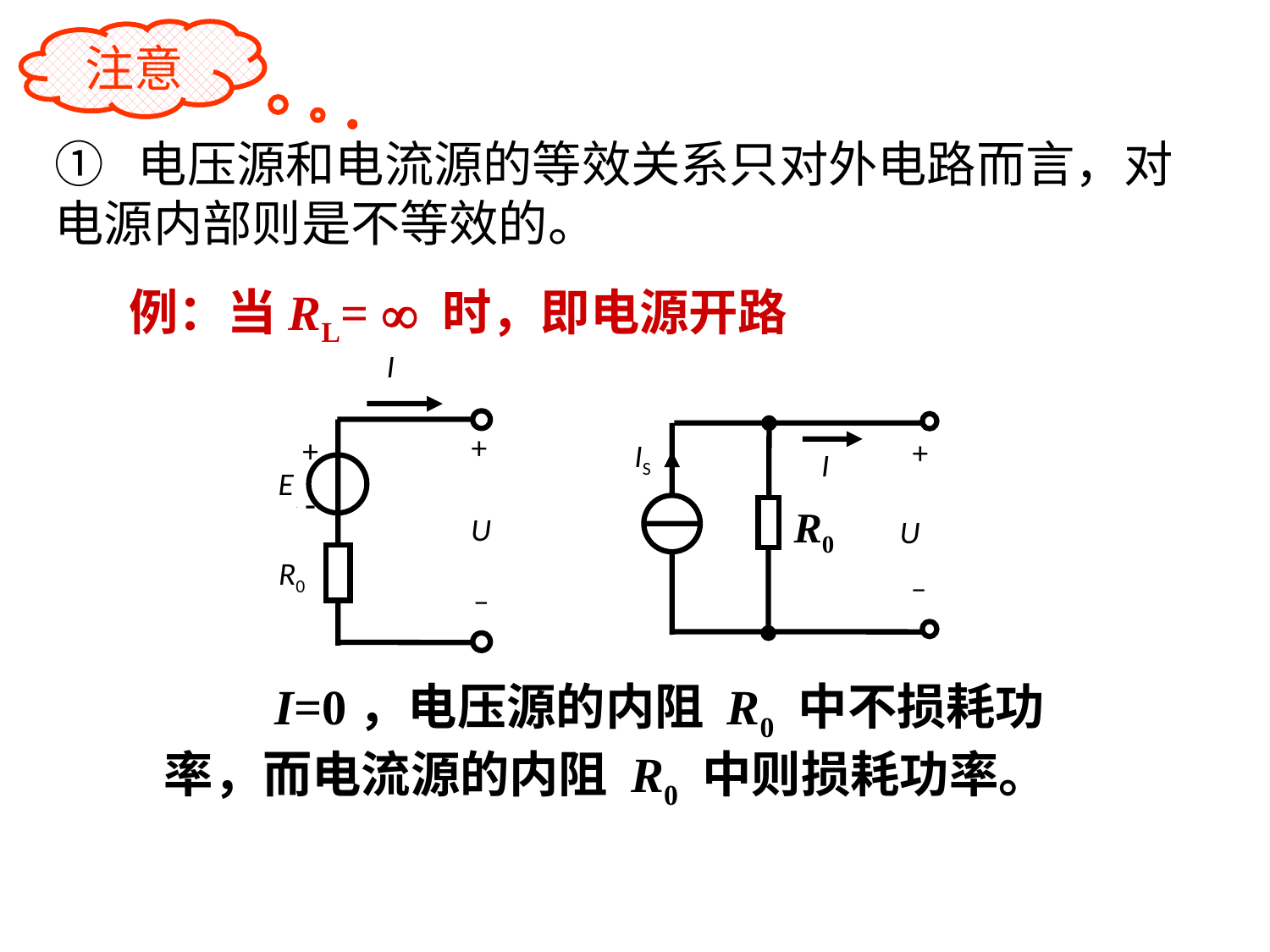

注意
注意
①  电压源和电流源的等效关系只对外电路而言，对电源内部则是不等效的。
例：当RL= ∞ 时，即电源开路
I

+
−

+
E

U

R0

–

+
IS

I

R0
U

–

　　I=0，电压源的内阻 R0 中不损耗功率，而电流源的内阻 R0 中则损耗功率。